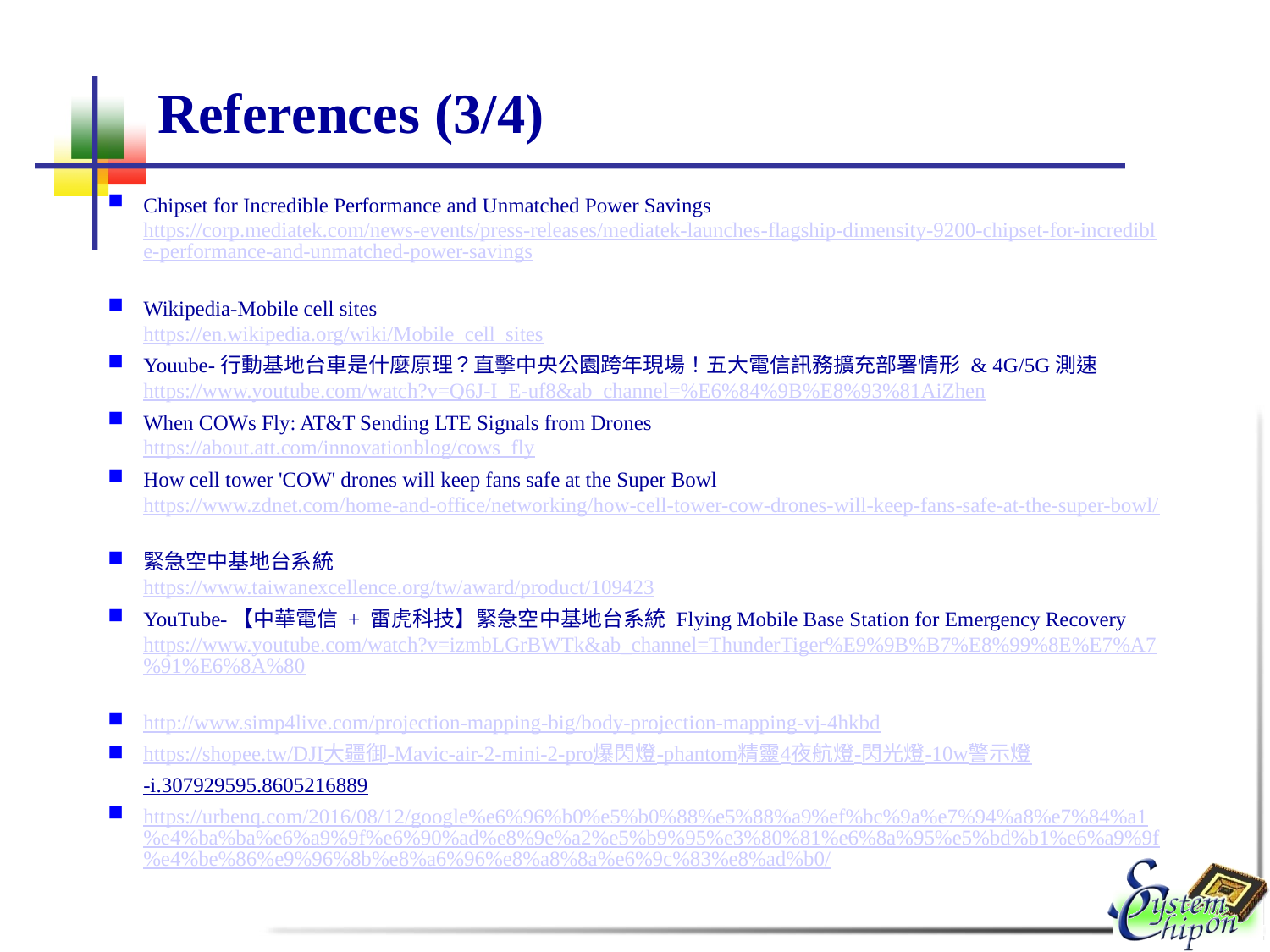

# References (3/4)
Chipset for Incredible Performance and Unmatched Power Savings
https://corp.mediatek.com/news-events/press-releases/mediatek-launches-flagship-dimensity-9200-chipset-for-incredible-performance-and-unmatched-power-savings
Wikipedia-Mobile cell sites
https://en.wikipedia.org/wiki/Mobile_cell_sites
Youube-行動基地台車是什麼原理？直擊中央公園跨年現場！五大電信訊務擴充部署情形 & 4G/5G測速
https://www.youtube.com/watch?v=Q6J-I_E-uf8&ab_channel=%E6%84%9B%E8%93%81AiZhen
When COWs Fly: AT&T Sending LTE Signals from Drones
https://about.att.com/innovationblog/cows_fly
How cell tower 'COW' drones will keep fans safe at the Super Bowl
https://www.zdnet.com/home-and-office/networking/how-cell-tower-cow-drones-will-keep-fans-safe-at-the-super-bowl/
緊急空中基地台系統
https://www.taiwanexcellence.org/tw/award/product/109423
YouTube-【中華電信 + 雷虎科技】緊急空中基地台系統 Flying Mobile Base Station for Emergency Recovery
https://www.youtube.com/watch?v=izmbLGrBWTk&ab_channel=ThunderTiger%E9%9B%B7%E8%99%8E%E7%A7%91%E6%8A%80
http://www.simp4live.com/projection-mapping-big/body-projection-mapping-vj-4hkbd
https://shopee.tw/DJI大疆御-Mavic-air-2-mini-2-pro爆閃燈-phantom精靈4夜航燈-閃光燈-10w警示燈-i.307929595.8605216889
https://urbenq.com/2016/08/12/google%e6%96%b0%e5%b0%88%e5%88%a9%ef%bc%9a%e7%94%a8%e7%84%a1%e4%ba%ba%e6%a9%9f%e6%90%ad%e8%9e%a2%e5%b9%95%e3%80%81%e6%8a%95%e5%bd%b1%e6%a9%9f%e4%be%86%e9%96%8b%e8%a6%96%e8%a8%8a%e6%9c%83%e8%ad%b0/